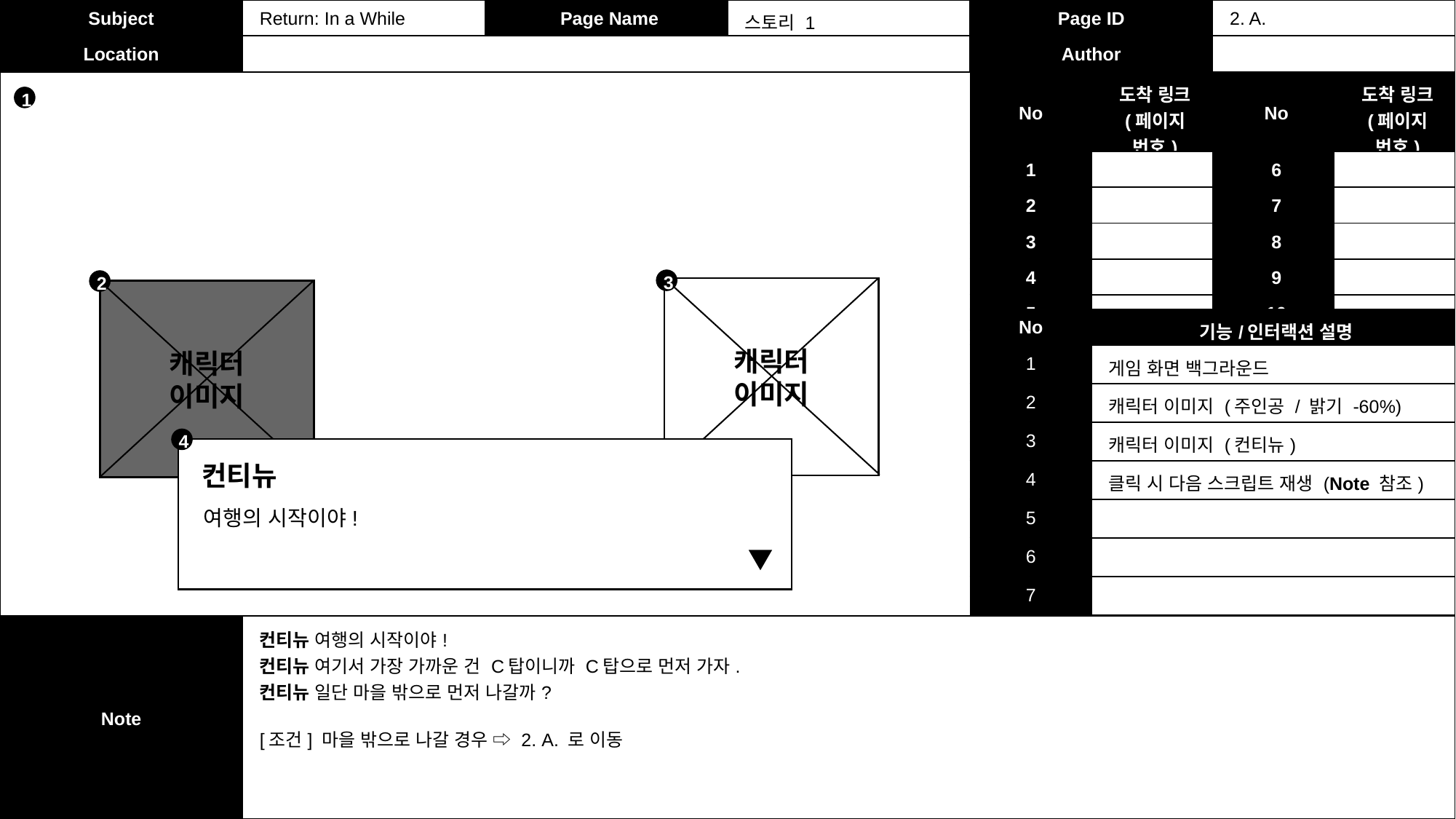

| Subject | Return: In a While | Page Name | 스토리 1 | Page ID | 2. A. |
| --- | --- | --- | --- | --- | --- |
| Location |  |  |  | Author |  |
| No | 도착 링크 (페이지 번호) | No | 도착 링크 (페이지 번호) |
| --- | --- | --- | --- |
| 1 |  | 6 |  |
| 2 |  | 7 |  |
| 3 |  | 8 |  |
| 4 |  | 9 |  |
| 5 |  | 10 |  |
1
3
2

캐릭터
이미지

캐릭터
이미지
| No | 기능/인터랙션 설명 |
| --- | --- |
| 1 | 게임 화면 백그라운드 |
| 2 | 캐릭터 이미지 (주인공 / 밝기 -60%) |
| 3 | 캐릭터 이미지 (컨티뉴) |
| 4 | 클릭 시 다음 스크립트 재생 (Note 참조) |
| 5 |  |
| 6 |  |
| 7 |  |
4

컨티뉴
여행의 시작이야!

| Note | 컨티뉴 여행의 시작이야! 컨티뉴 여기서 가장 가까운 건 C탑이니까 C탑으로 먼저 가자.  컨티뉴 일단 마을 밖으로 먼저 나갈까? [조건] 마을 밖으로 나갈 경우 ⇨ 2. A. 로 이동 |
| --- | --- |